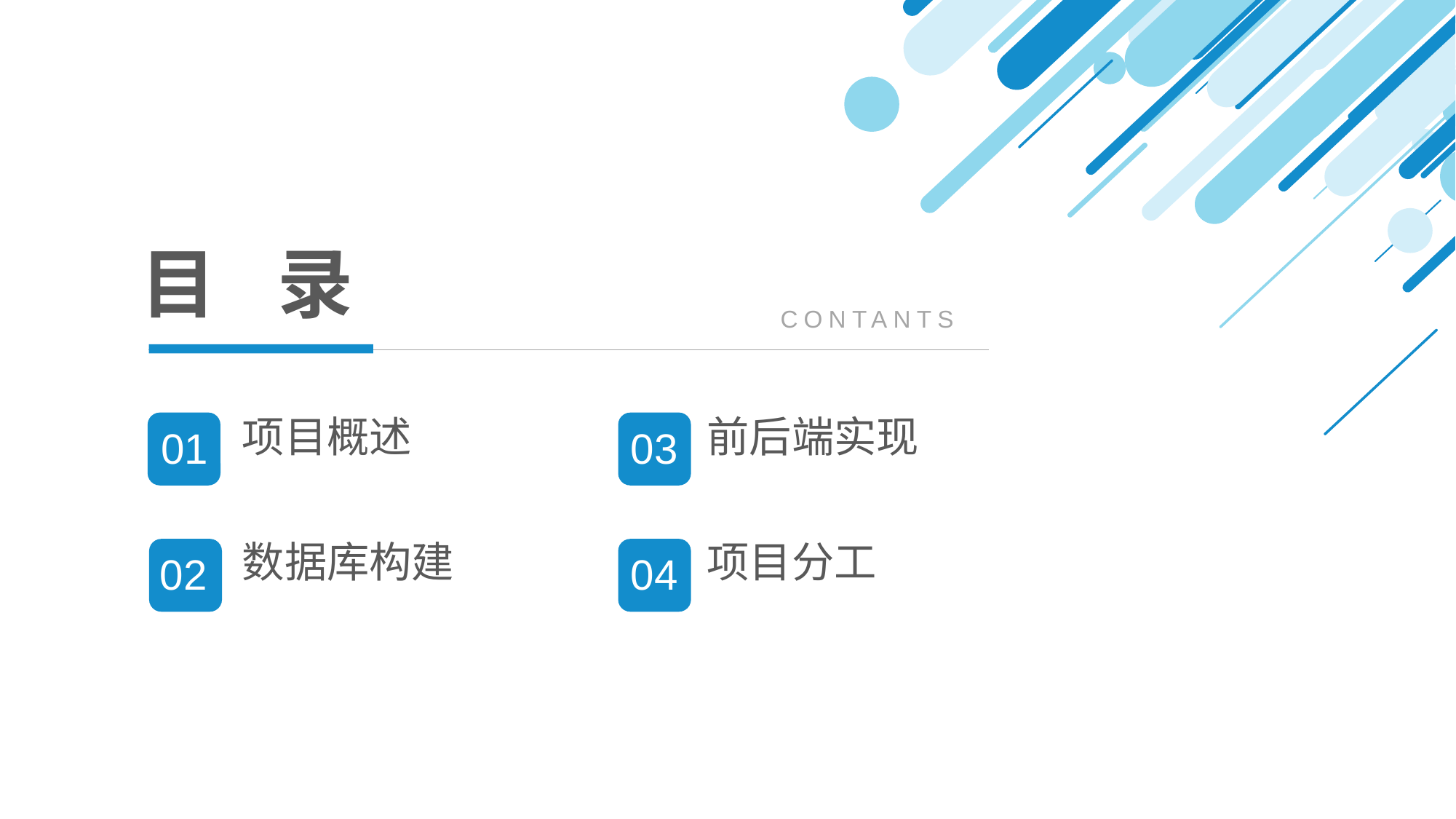

目   录
CONTANTS

项目概述
前后端实现

01
03
数据库构建
项目分工

02
04